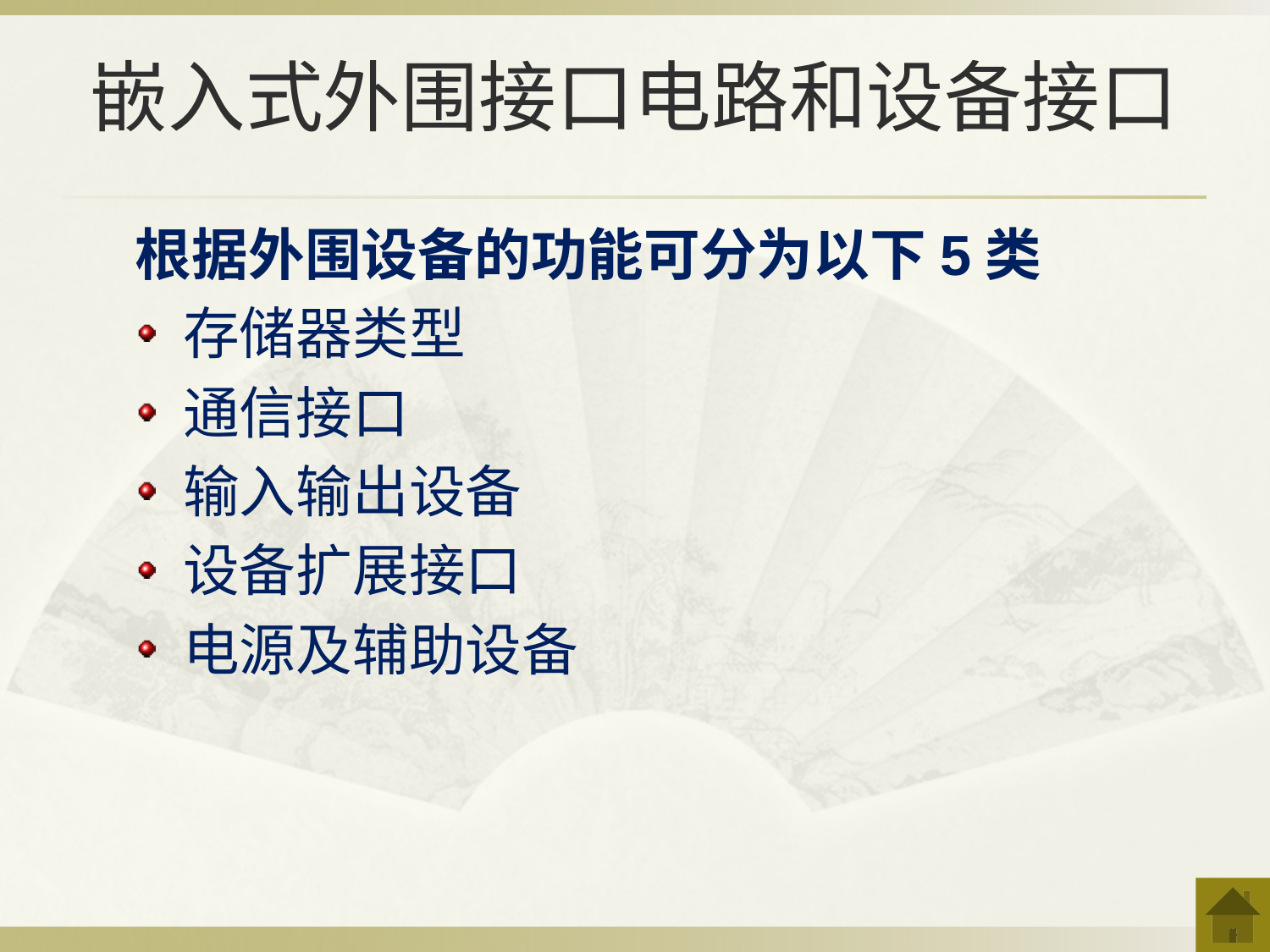

# 嵌入式外围接口电路和设备接口
根据外围设备的功能可分为以下5类
存储器类型
通信接口
输入输出设备
设备扩展接口
电源及辅助设备